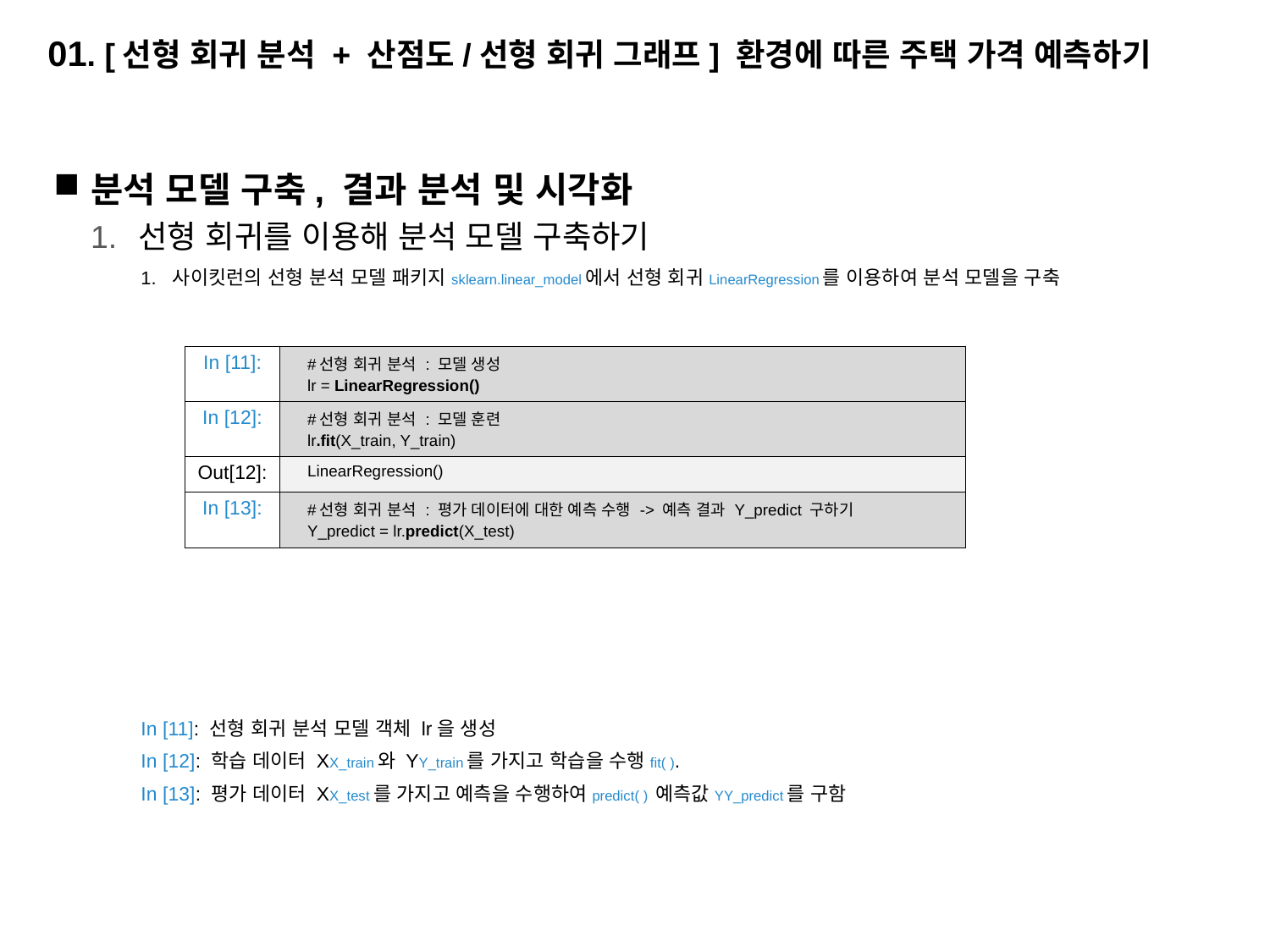

# 01. [선형 회귀 분석 + 산점도/선형 회귀 그래프] 환경에 따른 주택 가격 예측하기
분석 모델 구축, 결과 분석 및 시각화
선형 회귀를 이용해 분석 모델 구축하기
사이킷런의 선형 분석 모델 패키지sklearn.linear_model에서 선형 회귀LinearRegression를 이용하여 분석 모델을 구축

In [11]: 선형 회귀 분석 모델 객체 lr을 생성
In [12]: 학습 데이터 XX_train와 YY_train를 가지고 학습을 수행fit( ).
In [13]: 평가 데이터 XX_test를 가지고 예측을 수행하여predict( ) 예측값YY_predict를 구함

| In [11]: | #선형 회귀 분석 : 모델 생성 lr = LinearRegression() |
| --- | --- |
| In [12]: | #선형 회귀 분석 : 모델 훈련 lr.fit(X\_train, Y\_train) |
| Out[12]: | LinearRegression() |
| In [13]: | #선형 회귀 분석 : 평가 데이터에 대한 예측 수행 -> 예측 결과 Y\_predict 구하기 Y\_predict = lr.predict(X\_test) |